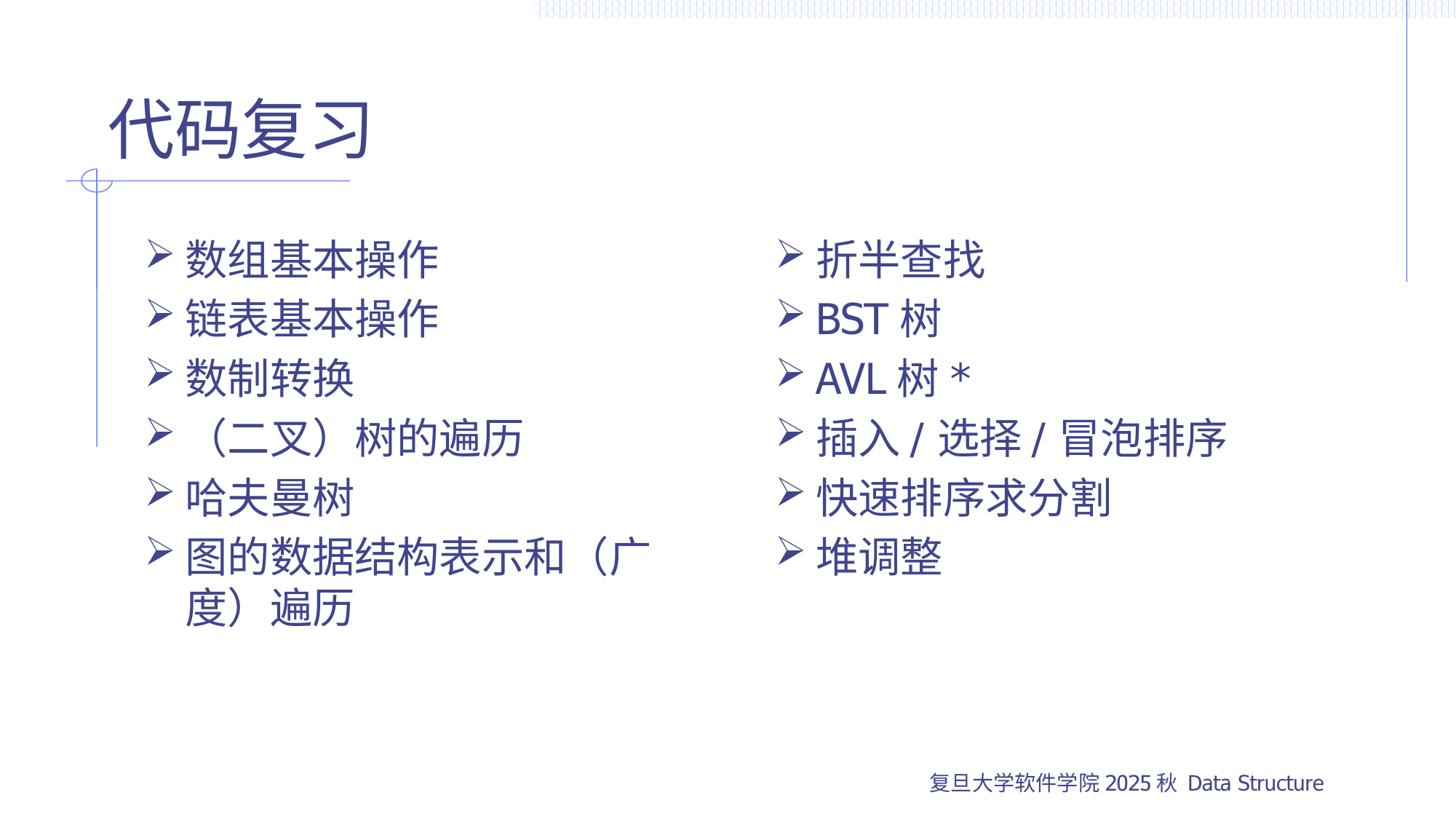

# 代码复习
数组基本操作
链表基本操作
数制转换
（二叉）树的遍历
哈夫曼树
图的数据结构表示和（广度）遍历

折半查找
BST树
AVL树*
插入/选择/冒泡排序
快速排序求分割
堆调整